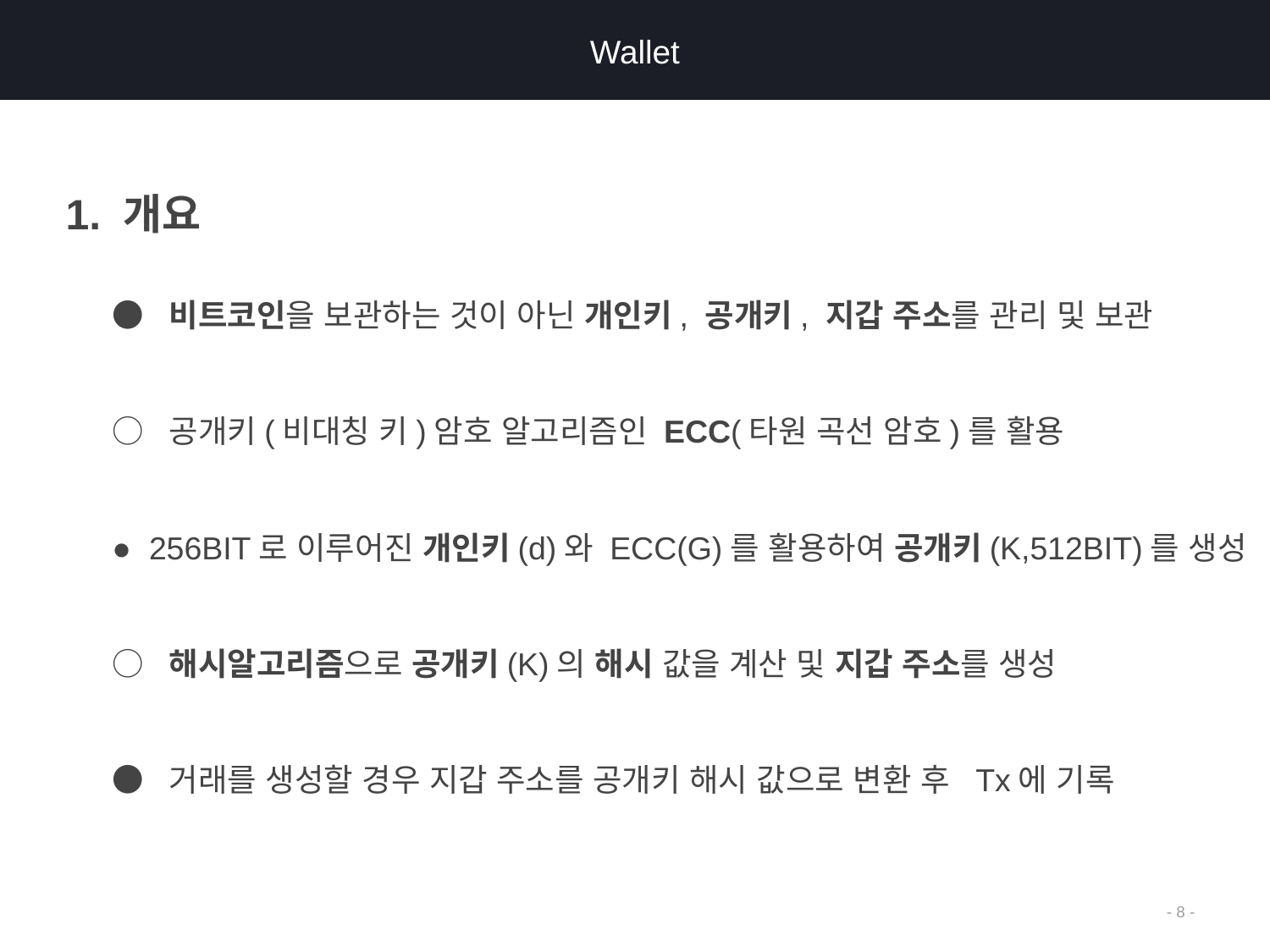

# Wallet
1. 개요
●  비트코인을 보관하는 것이 아닌 개인키, 공개키, 지갑 주소를 관리 및 보관

○  공개키(비대칭 키)암호 알고리즘인 ECC(타원 곡선 암호)를 활용

●  256BIT로 이루어진 개인키(d)와 ECC(G)를 활용하여 공개키(K,512BIT)를 생성

○  해시알고리즘으로 공개키(K)의 해시 값을 계산 및 지갑 주소를 생성

●  거래를 생성할 경우 지갑 주소를 공개키 해시 값으로 변환 후  Tx에 기록
- 8 -